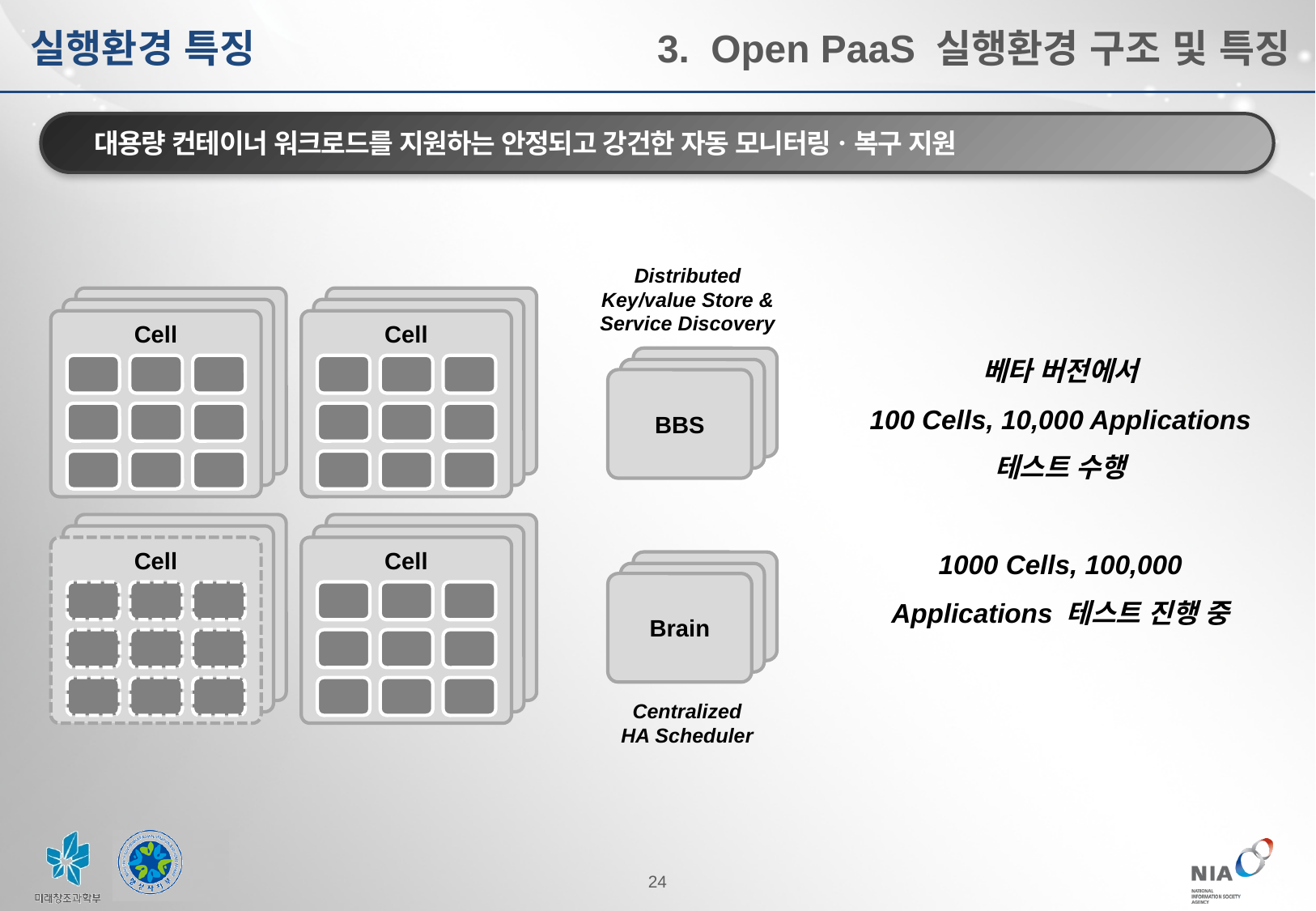

실행환경 특징
3.  Open PaaS 실행환경 구조 및 특징

대용량 컨테이너 워크로드를 지원하는 안정되고 강건한 자동 모니터링ㆍ복구 지원
Distributed
Key/value Store &
Service Discovery
Cell
Cell
Cell
Cell
Cell
Cell
베타 버전에서
100 Cells, 10,000 Applications
테스트 수행

1000 Cells, 100,000 Applications 테스트 진행 중
Brain

Brain
BBS

Cell
Cell
Cell
Cell
Cell
Cell
Brain
Brain
Brain

Centralized
HA Scheduler